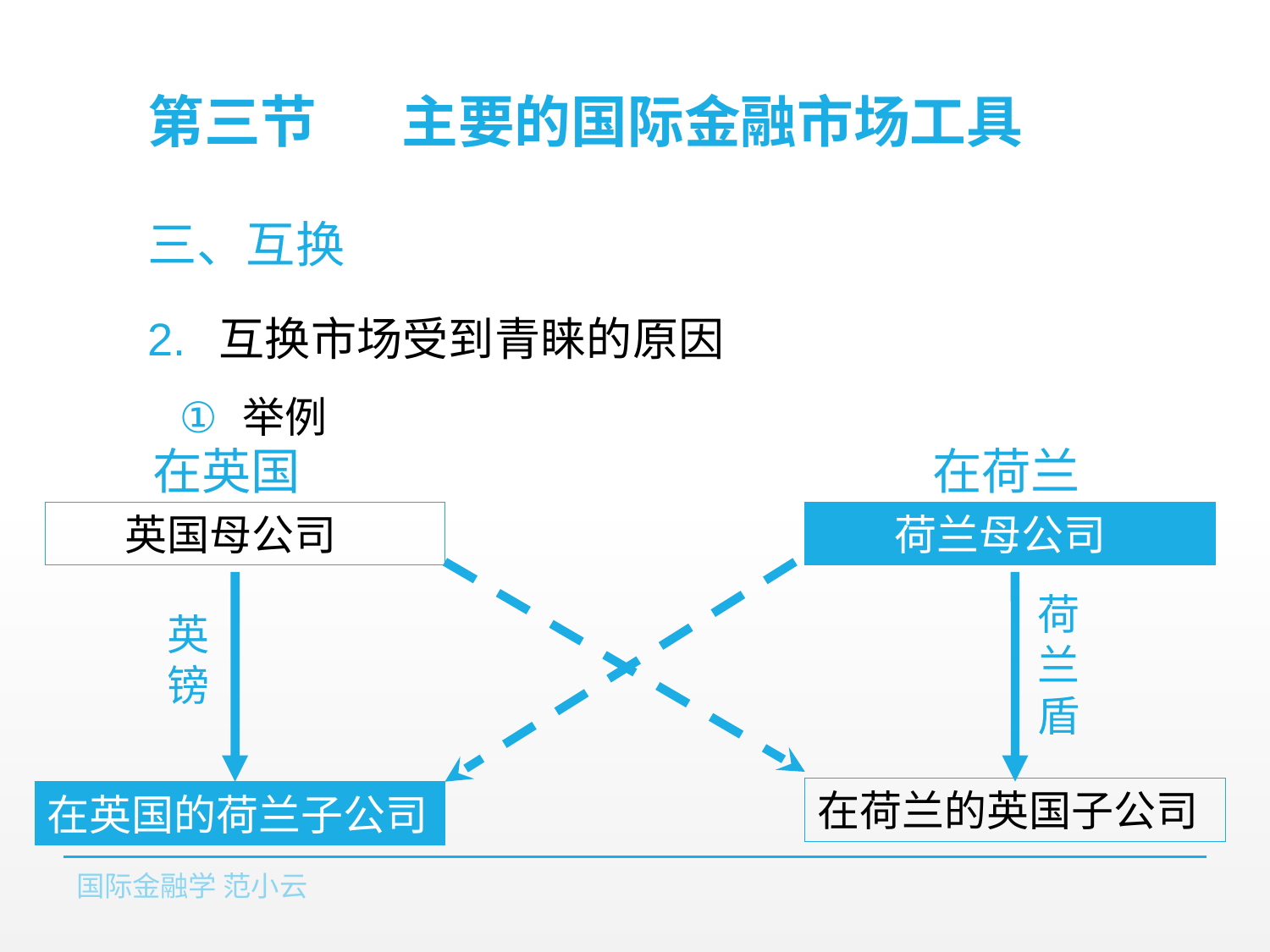

# 第三节	主要的国际金融市场工具
三、互换
互换市场受到青睐的原因
举例
在荷兰
在英国
      英国母公司
       荷兰母公司

荷兰盾
英镑
在荷兰的英国子公司
在英国的荷兰子公司
国际金融学 范小云